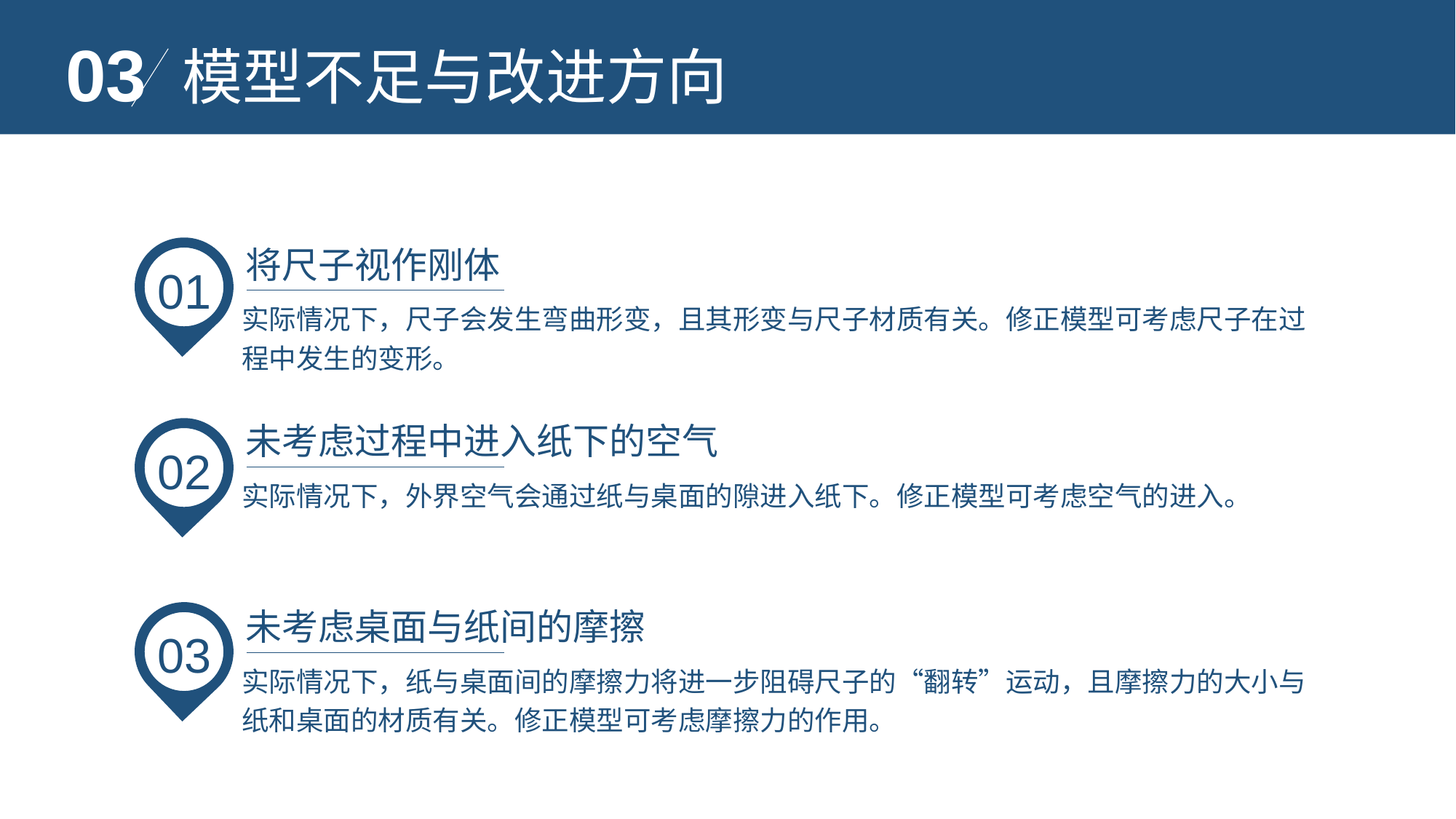

03
模型不足与改进方向
将尺子视作刚体
01
实际情况下，尺子会发生弯曲形变，且其形变与尺子材质有关。修正模型可考虑尺子在过程中发生的变形。
未考虑过程中进入纸下的空气
02
实际情况下，外界空气会通过纸与桌面的隙进入纸下。修正模型可考虑空气的进入。
未考虑桌面与纸间的摩擦
03
实际情况下，纸与桌面间的摩擦力将进一步阻碍尺子的“翻转”运动，且摩擦力的大小与纸和桌面的材质有关。修正模型可考虑摩擦力的作用。